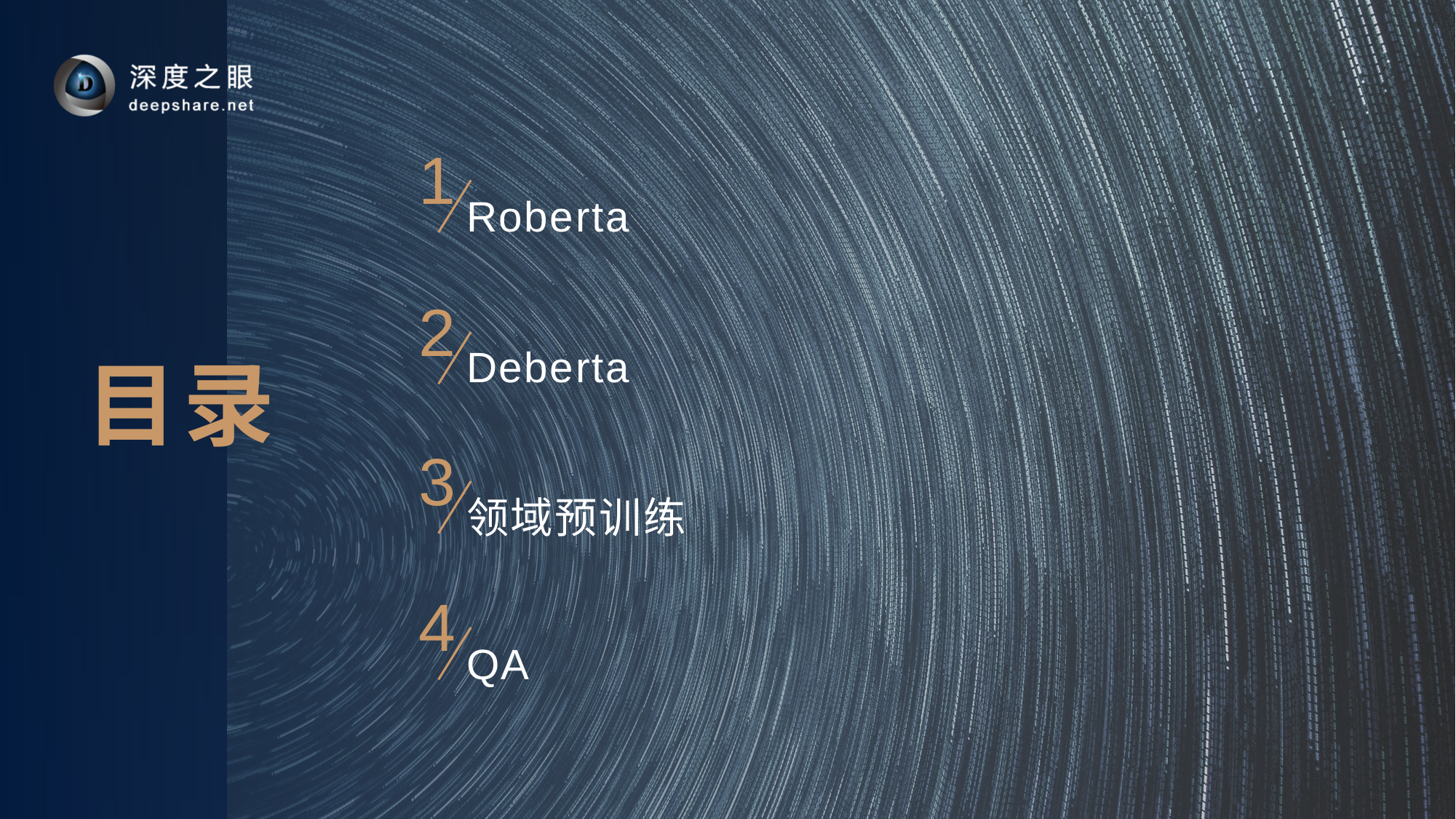

1
Roberta
2
Deberta
3
领域预训练
4
QA